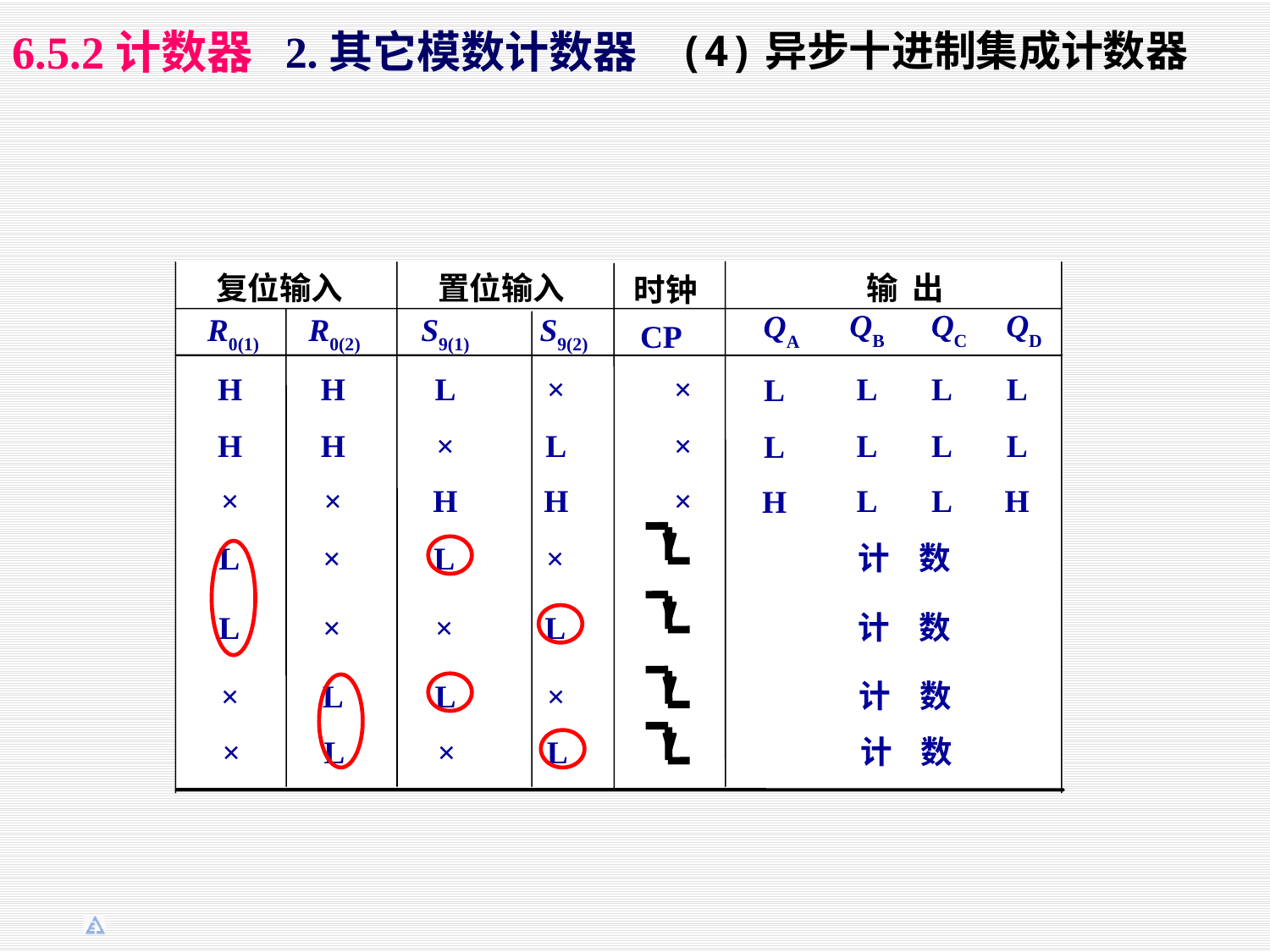

2.其它模数计数器
6.5.2计数器
(4)异步十进制集成计数器
复位输入
置位输入
输  出
时钟

QB
QC
QD
QA
R0(1)
R0(2)
S9(1)
S9(2)
CP

H
H
L
×
×
L
L
L

L
H
H
×
L
×
L
L
L
L
×
×
H
H
×
L
L
H
H
L
×
L
×

计    数

L
×
×
L

计    数

×
L
L
×

计    数

×
L
×
L

计    数